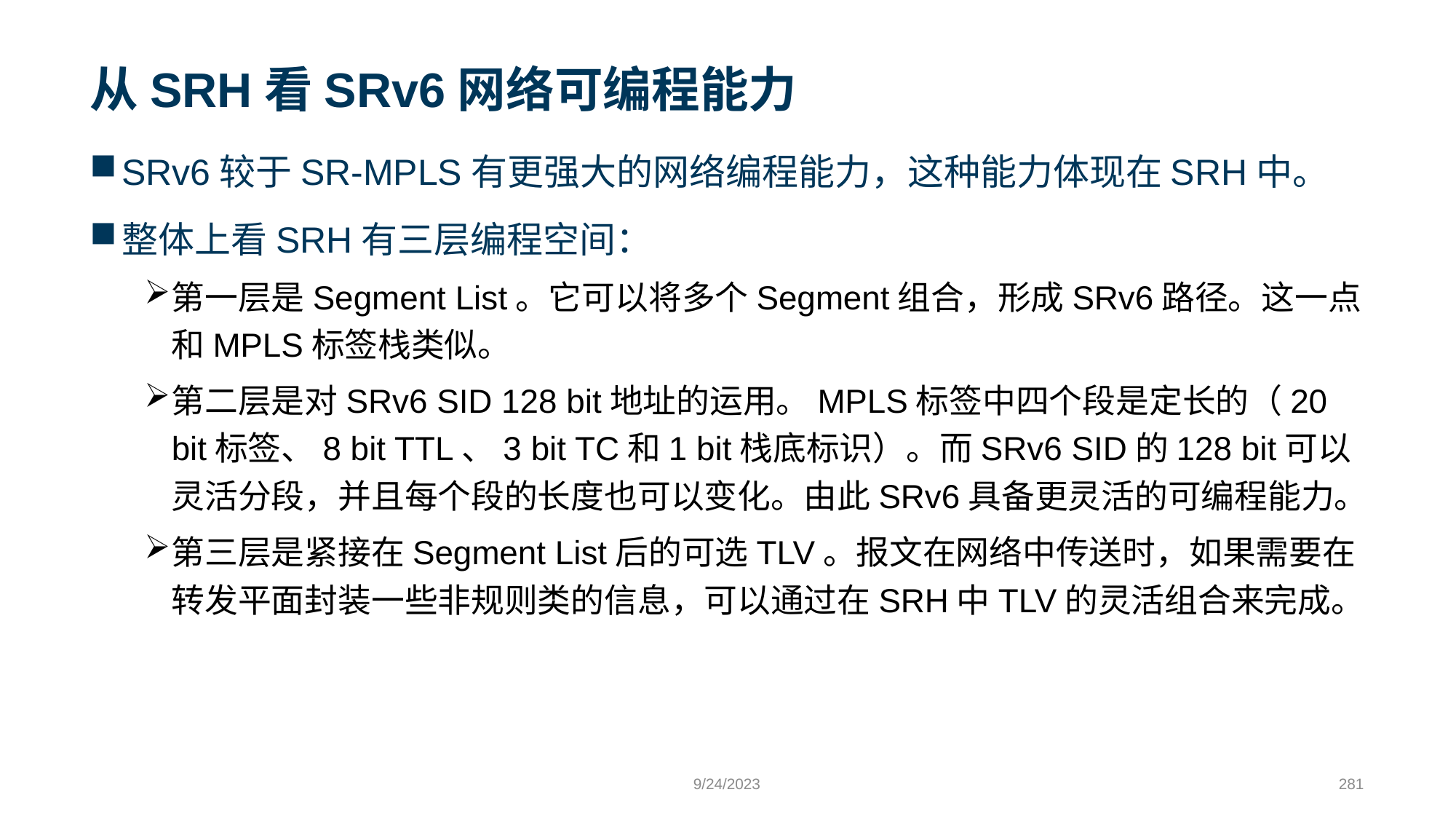

# 从SRH看SRv6网络可编程能力
SRv6较于SR-MPLS有更强大的网络编程能力，这种能力体现在SRH中。
整体上看SRH有三层编程空间：
第一层是Segment List。它可以将多个Segment组合，形成SRv6路径。这一点和MPLS标签栈类似。
第二层是对SRv6 SID 128 bit地址的运用。MPLS标签中四个段是定长的（20 bit标签、8 bit TTL、3 bit TC和1 bit栈底标识）。而SRv6 SID的128 bit可以灵活分段，并且每个段的长度也可以变化。由此SRv6具备更灵活的可编程能力。
第三层是紧接在Segment List后的可选TLV。报文在网络中传送时，如果需要在转发平面封装一些非规则类的信息，可以通过在SRH中TLV的灵活组合来完成。

9/24/2023
281